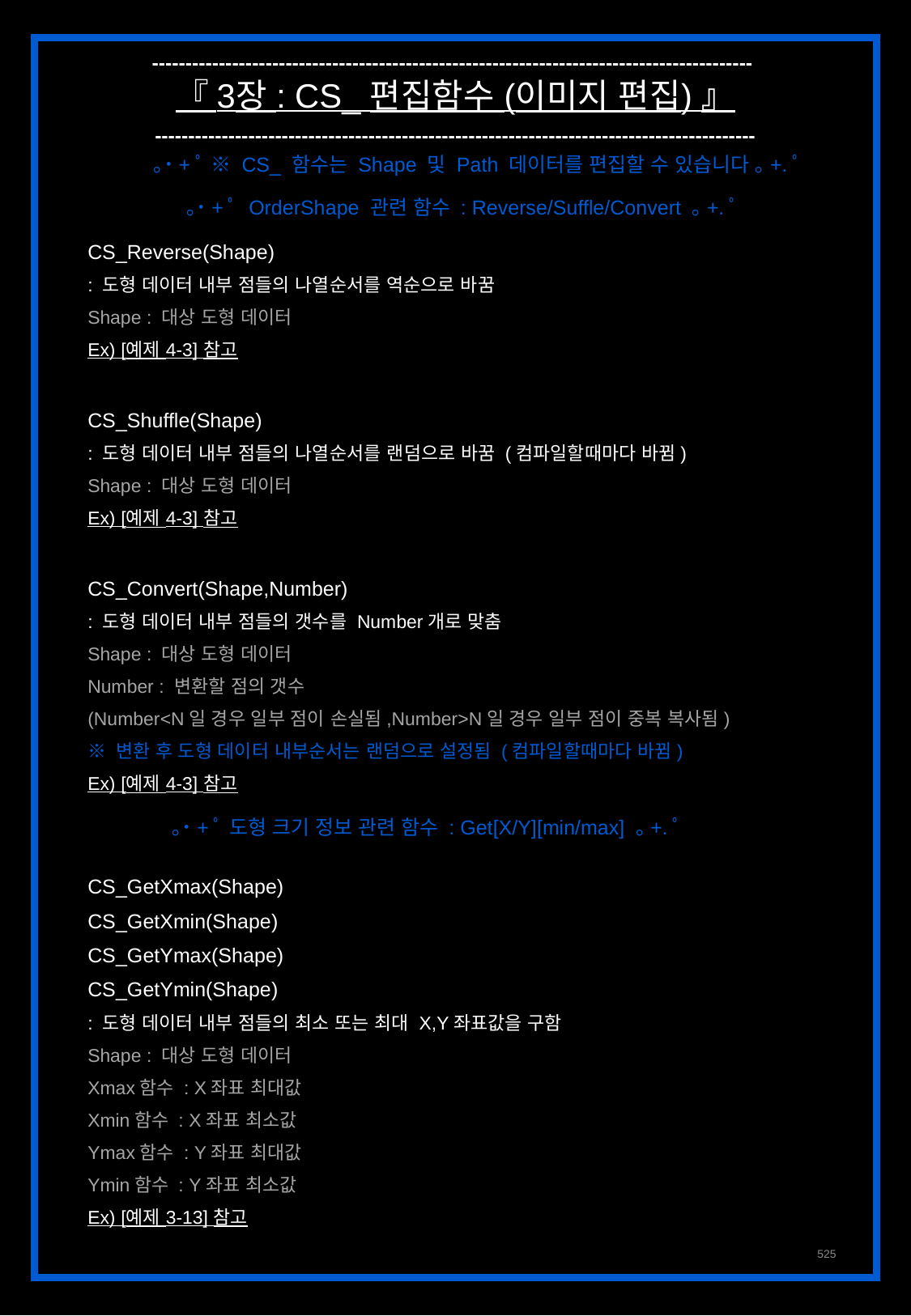

------------------------------------------------------------------------------------------
『 3장 : CS_ 편집함수 (이미지 편집) 』
------------------------------------------------------------------------------------------
｡˙+ﾟ ※ CS_ 함수는 Shape 및 Path 데이터를 편집할 수 있습니다 ｡+.ﾟ
｡˙+ﾟ OrderShape 관련 함수 : Reverse/Suffle/Convert ｡+.ﾟ
CS_Reverse(Shape)
: 도형 데이터 내부 점들의 나열순서를 역순으로 바꿈
Shape : 대상 도형 데이터
Ex) [예제 4-3] 참고

CS_Shuffle(Shape)
: 도형 데이터 내부 점들의 나열순서를 랜덤으로 바꿈 (컴파일할때마다 바뀜)
Shape : 대상 도형 데이터
Ex) [예제 4-3] 참고

CS_Convert(Shape,Number)
: 도형 데이터 내부 점들의 갯수를 Number개로 맞춤
Shape : 대상 도형 데이터
Number : 변환할 점의 갯수
(Number<N일 경우 일부 점이 손실됨,Number>N일 경우 일부 점이 중복 복사됨)
※ 변환 후 도형 데이터 내부순서는 랜덤으로 설정됨 (컴파일할때마다 바뀜)
Ex) [예제 4-3] 참고

CS_GetXmax(Shape)
CS_GetXmin(Shape)
CS_GetYmax(Shape)
CS_GetYmin(Shape)
: 도형 데이터 내부 점들의 최소 또는 최대 X,Y좌표값을 구함
Shape : 대상 도형 데이터
Xmax함수 : X좌표 최대값
Xmin함수 : X좌표 최소값
Ymax함수 : Y좌표 최대값
Ymin함수 : Y좌표 최소값
Ex) [예제 3-13] 참고
｡˙+ﾟ 도형 크기 정보 관련 함수 : Get[X/Y][min/max] ｡+.ﾟ
525